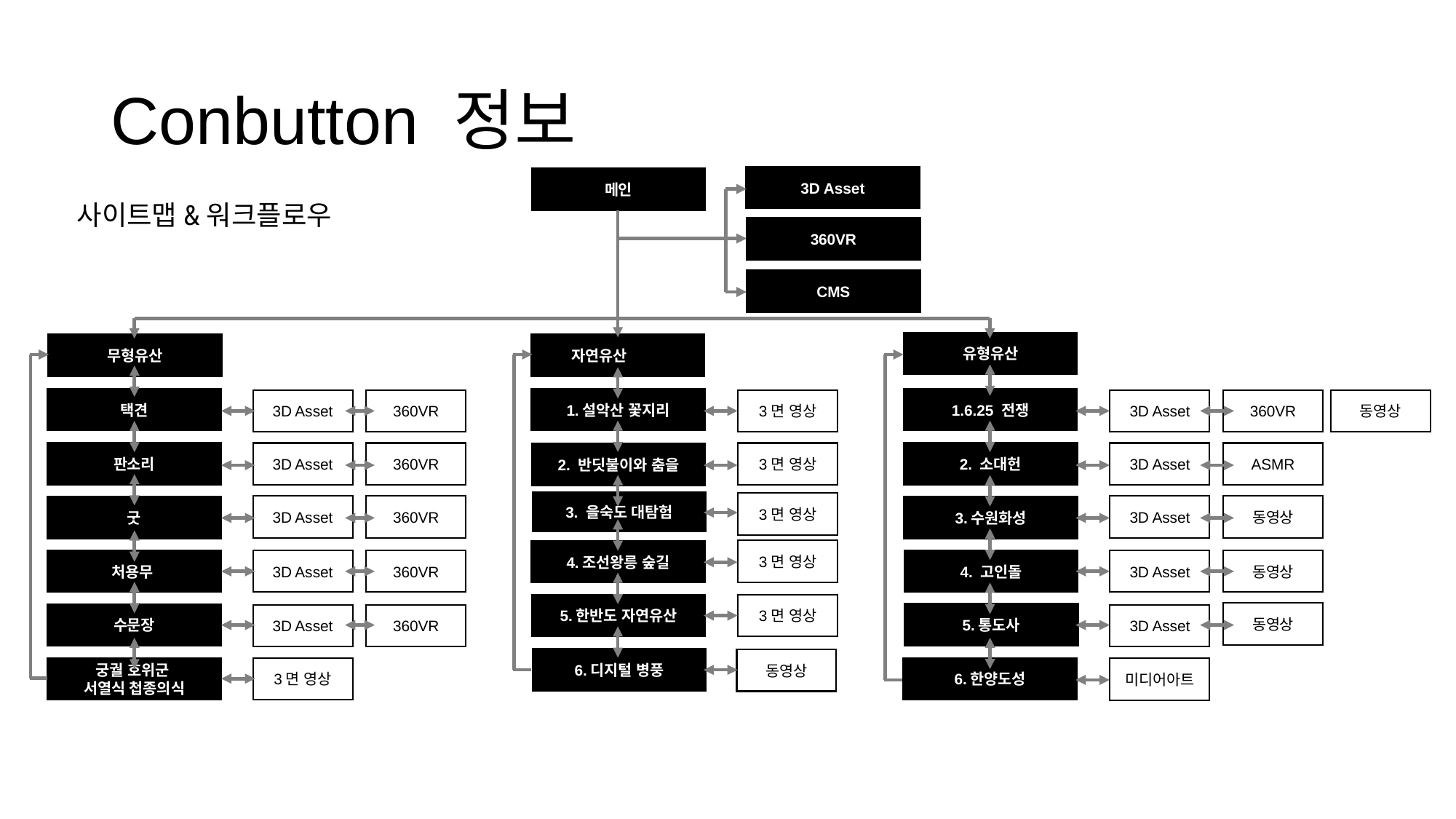

# Conbutton 정보
3D Asset
메인
사이트맵&워크플로우
360VR
CMS
유형유산
자연유산
무형유산
택견
1.설악산 꽃지리
1.6.25 전쟁
3D Asset
360VR
3면 영상
3D Asset
360VR
동영상
판소리
3D Asset
360VR
3면 영상
2. 소대헌
3D Asset
ASMR
2. 반딧불이와 춤을
3. 을숙도 대탐험
3면 영상
3D Asset
360VR
3D Asset
동영상
굿
3.수원화성
3면 영상
4.조선왕릉 숲길
처용무
3D Asset
360VR
4. 고인돌
3D Asset
동영상
5.한반도 자연유산
3면 영상
동영상
5.통도사
수문장
3D Asset
360VR
3D Asset
6.디지털 병풍
동영상
궁궐 호위군
서열식 첩종의식
6.한양도성
3면 영상
미디어아트